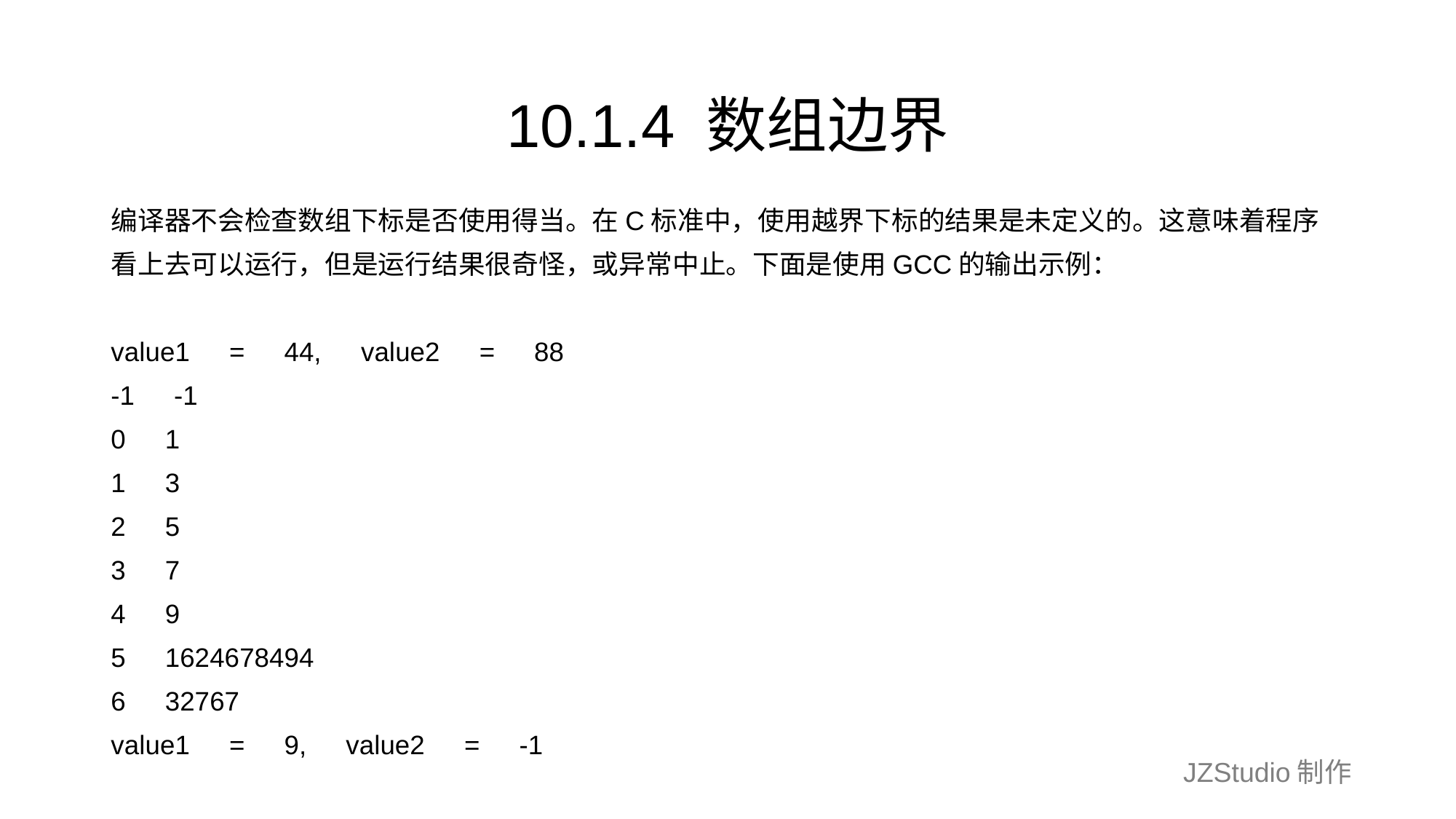

# 10.1.4 数组边界
编译器不会检查数组下标是否使用得当。在C标准中，使用越界下标的结果是未定义的。这意味着程序
看上去可以运行，但是运行结果很奇怪，或异常中止。下面是使用GCC的输出示例：

value1　=　44,　value2　=　88
-1　-1
0　1
1　3
2　5
3　7
4　9
5　1624678494
6　32767
value1　=　9,　value2　=　-1